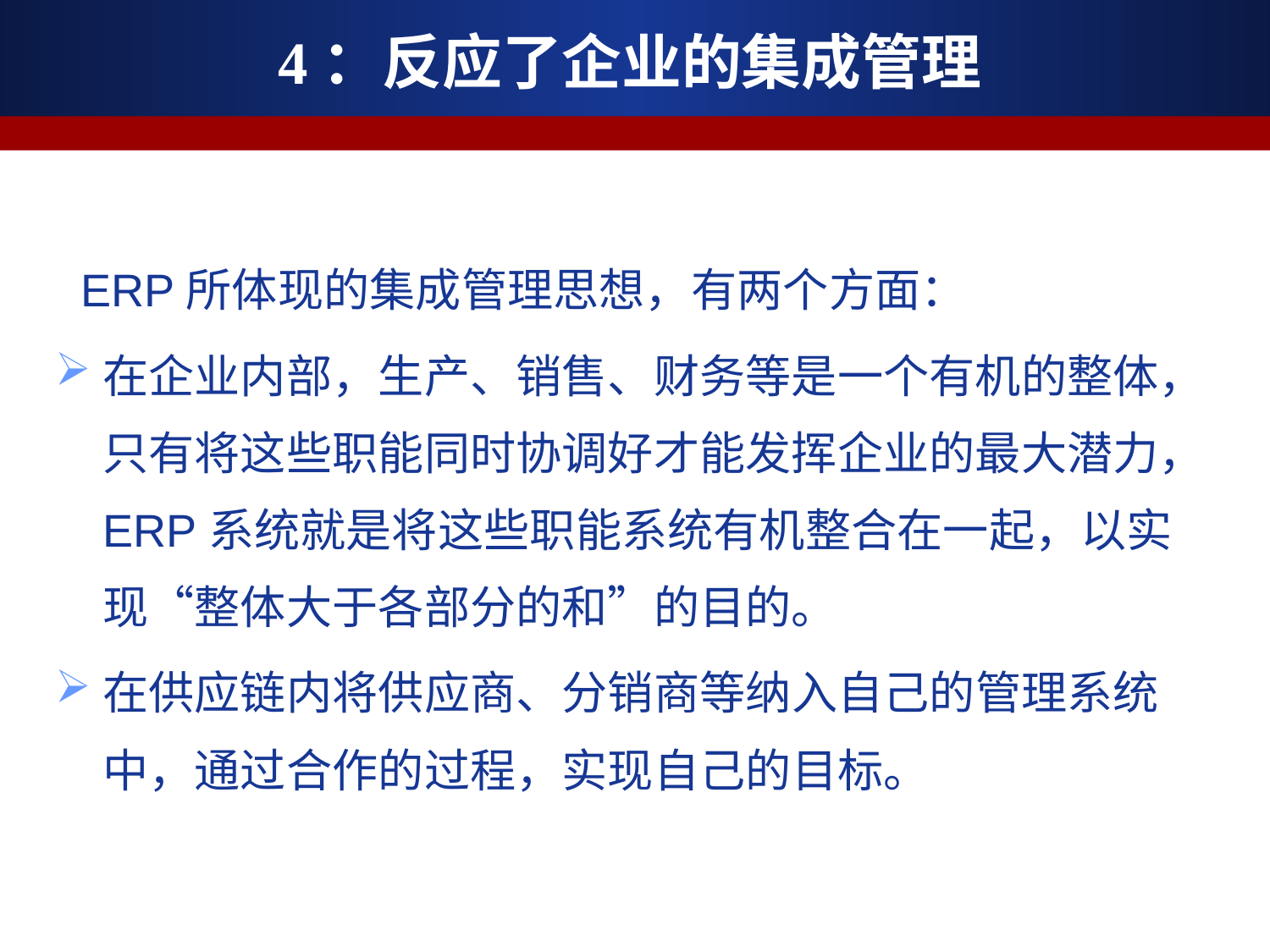

# 4：反应了企业的集成管理
  ERP所体现的集成管理思想，有两个方面：
在企业内部，生产、销售、财务等是一个有机的整体，只有将这些职能同时协调好才能发挥企业的最大潜力，ERP系统就是将这些职能系统有机整合在一起，以实现“整体大于各部分的和”的目的。
在供应链内将供应商、分销商等纳入自己的管理系统中，通过合作的过程，实现自己的目标。